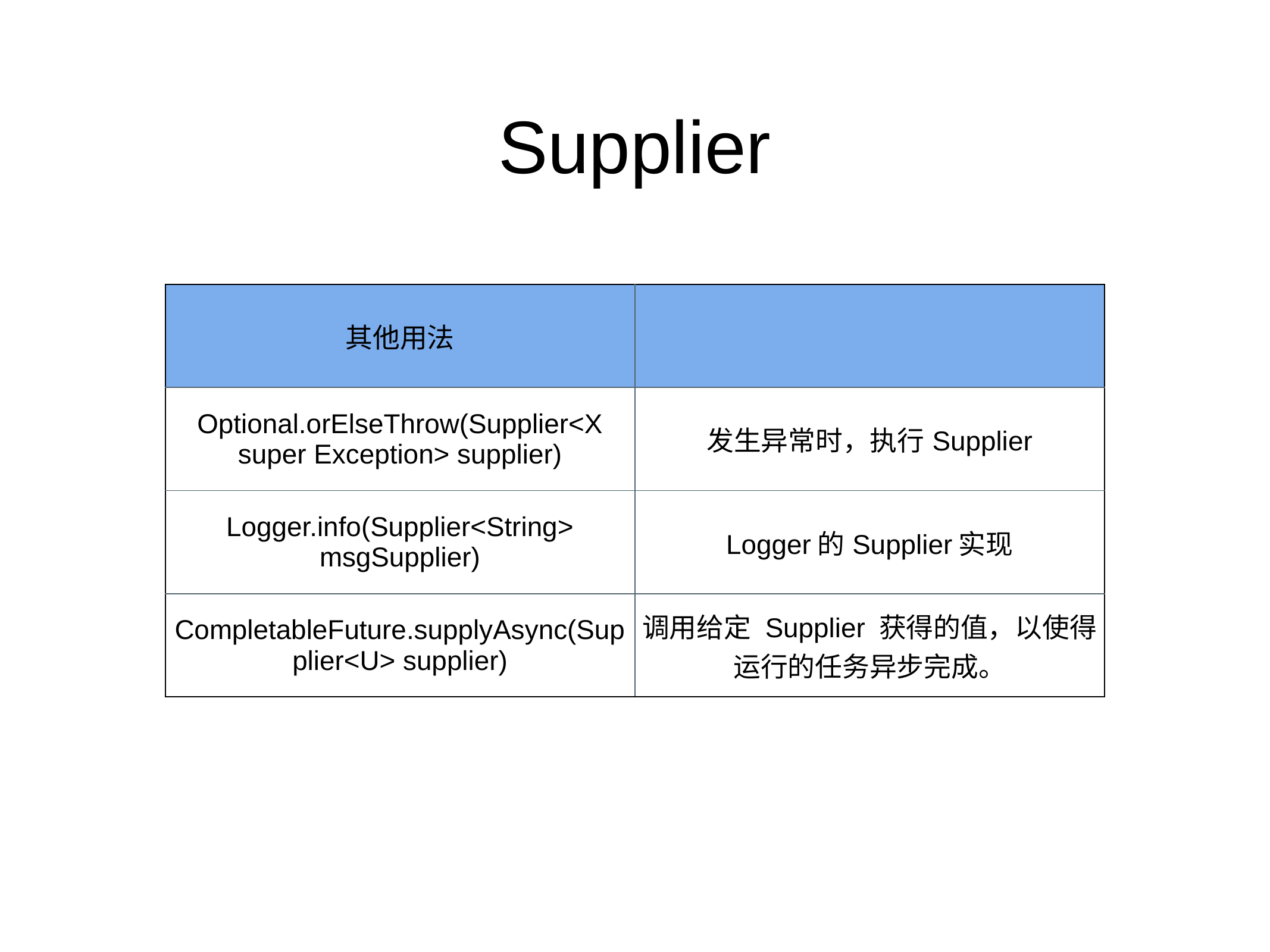

Supplier
| 其他用法 |  |
| --- | --- |
| Optional.orElseThrow(Supplier<X super Exception> supplier) | 发生异常时，执行Supplier |
| Logger.info(Supplier<String> msgSupplier) | Logger的Supplier实现 |
| CompletableFuture.supplyAsync(Supplier<U> supplier) | 调用给定 Supplier 获得的值，以使得运行的任务异步完成。 |